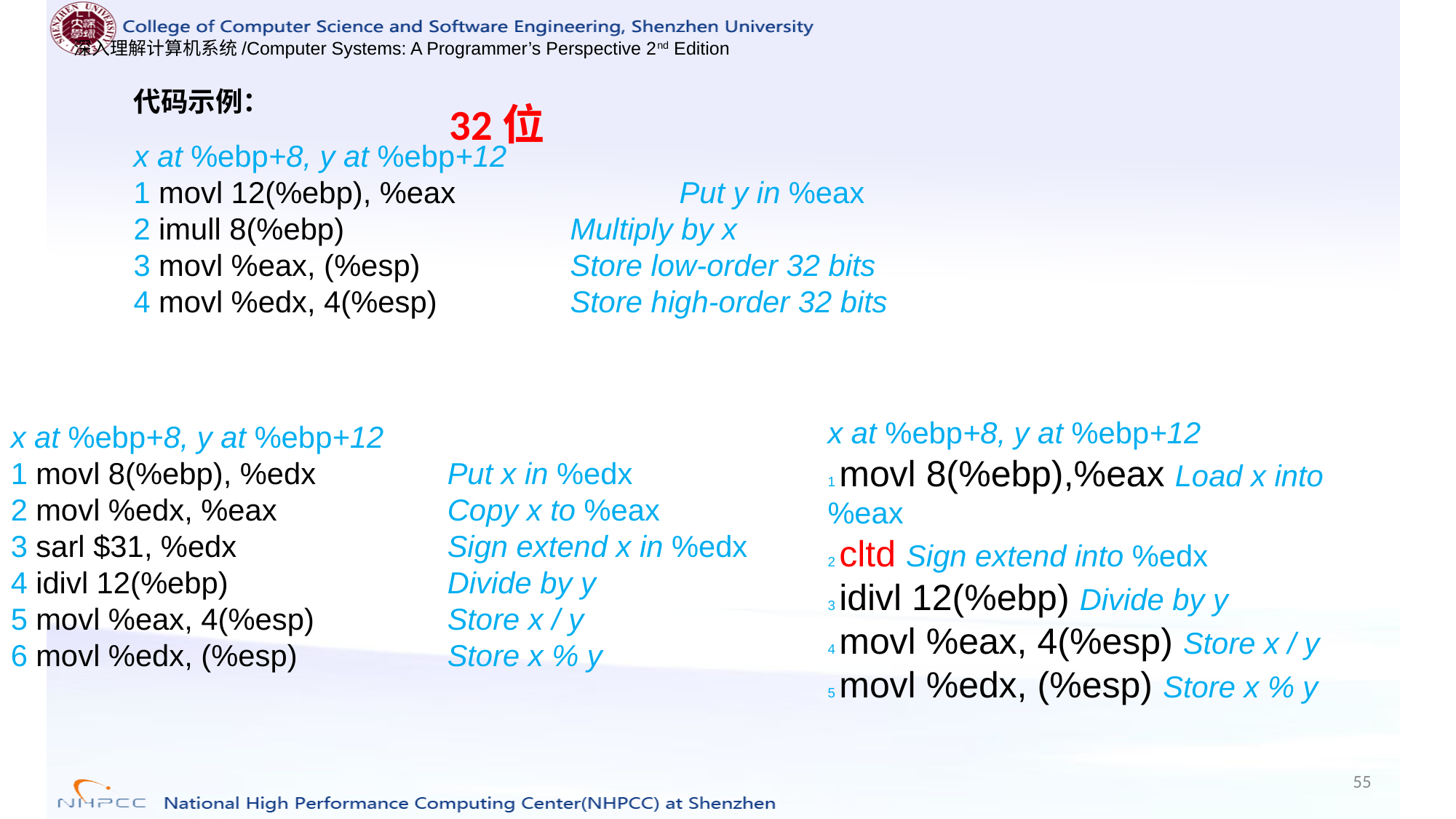

代码示例：
32位
x at %ebp+8, y at %ebp+12
1 movl 12(%ebp), %eax 		Put y in %eax
2 imull 8(%ebp) 		Multiply by x
3 movl %eax, (%esp) 		Store low-order 32 bits
4 movl %edx, 4(%esp) 		Store high-order 32 bits
x at %ebp+8, y at %ebp+12
1 movl 8(%ebp),%eax Load x into %eax
2 cltd Sign extend into %edx
3 idivl 12(%ebp) Divide by y
4 movl %eax, 4(%esp) Store x / y
5 movl %edx, (%esp) Store x % y
x at %ebp+8, y at %ebp+12
1 movl 8(%ebp), %edx 		Put x in %edx
2 movl %edx, %eax 		Copy x to %eax
3 sarl $31, %edx 		Sign extend x in %edx
4 idivl 12(%ebp) 		Divide by y
5 movl %eax, 4(%esp) 		Store x / y
6 movl %edx, (%esp) 		Store x % y
55